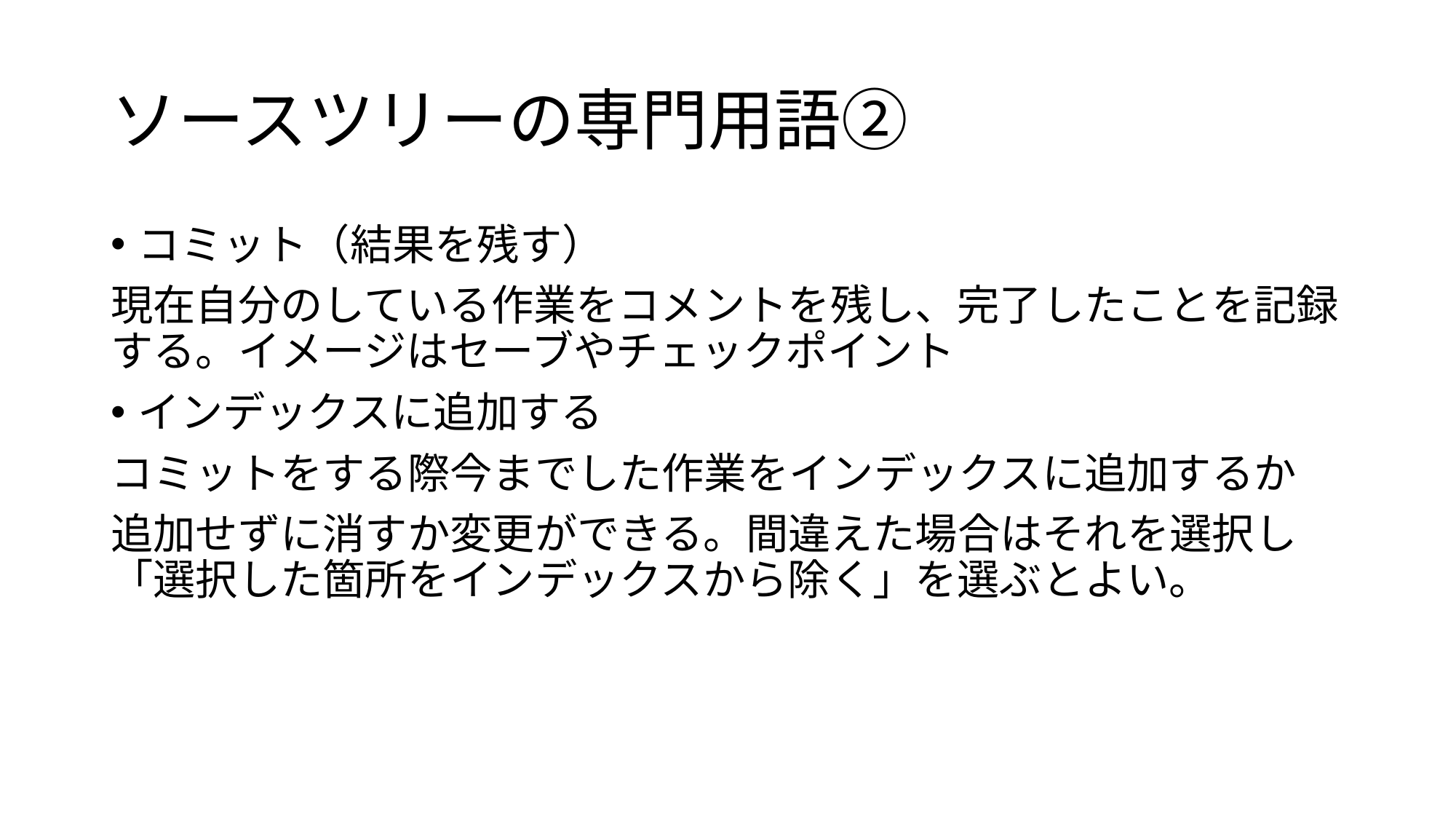

# ソースツリーの専門用語②
コミット（結果を残す）
現在自分のしている作業をコメントを残し、完了したことを記録する。イメージはセーブやチェックポイント
インデックスに追加する
コミットをする際今までした作業をインデックスに追加するか
追加せずに消すか変更ができる。間違えた場合はそれを選択し「選択した箇所をインデックスから除く」を選ぶとよい。